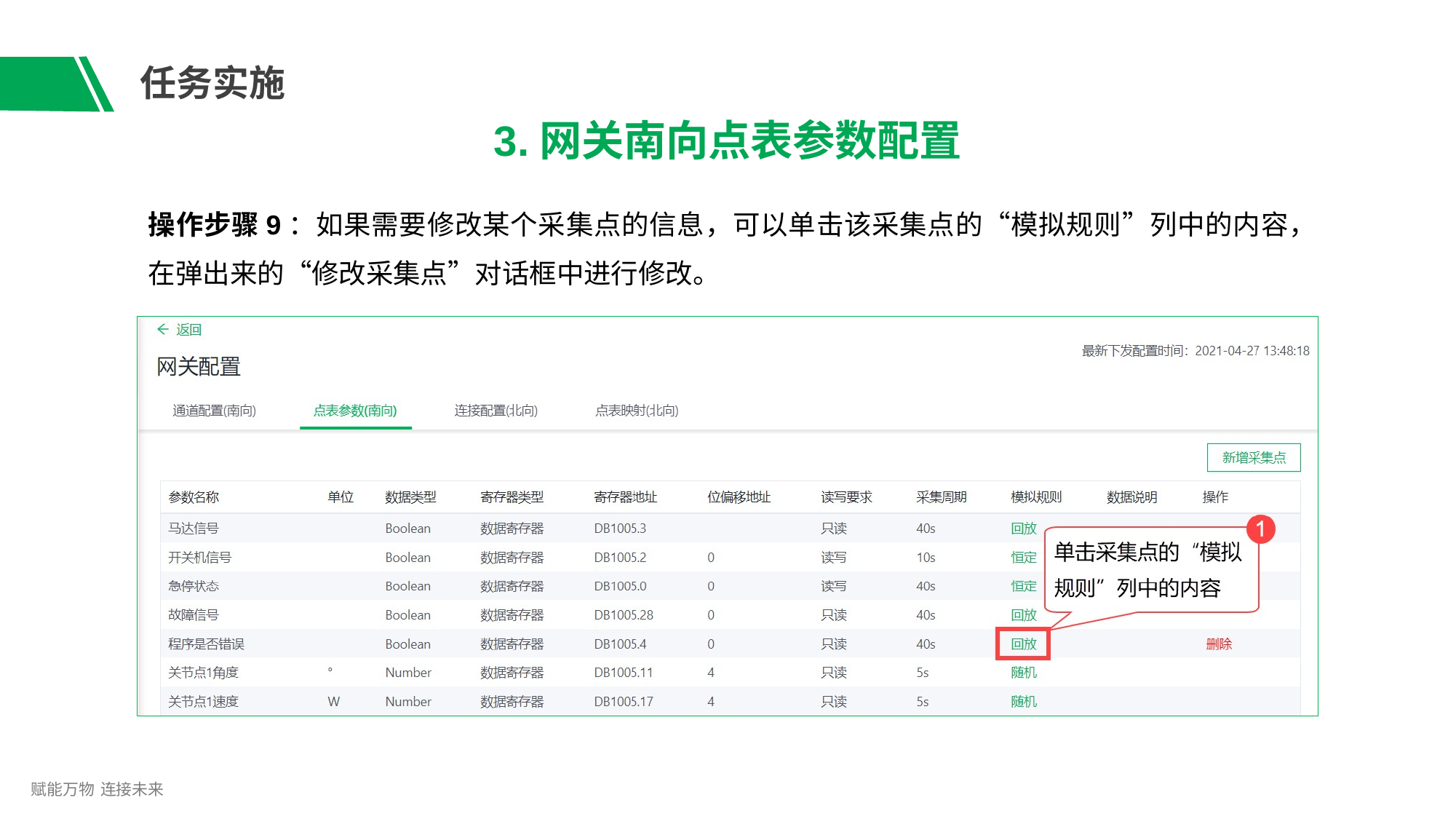

# 任务实施
3.网关南向点表参数配置
操作步骤9：如果需要修改某个采集点的信息，可以单击该采集点的“模拟规则”列中的内容，
在弹出来的“修改采集点”对话框中进行修改。

赋能万物 连接未来